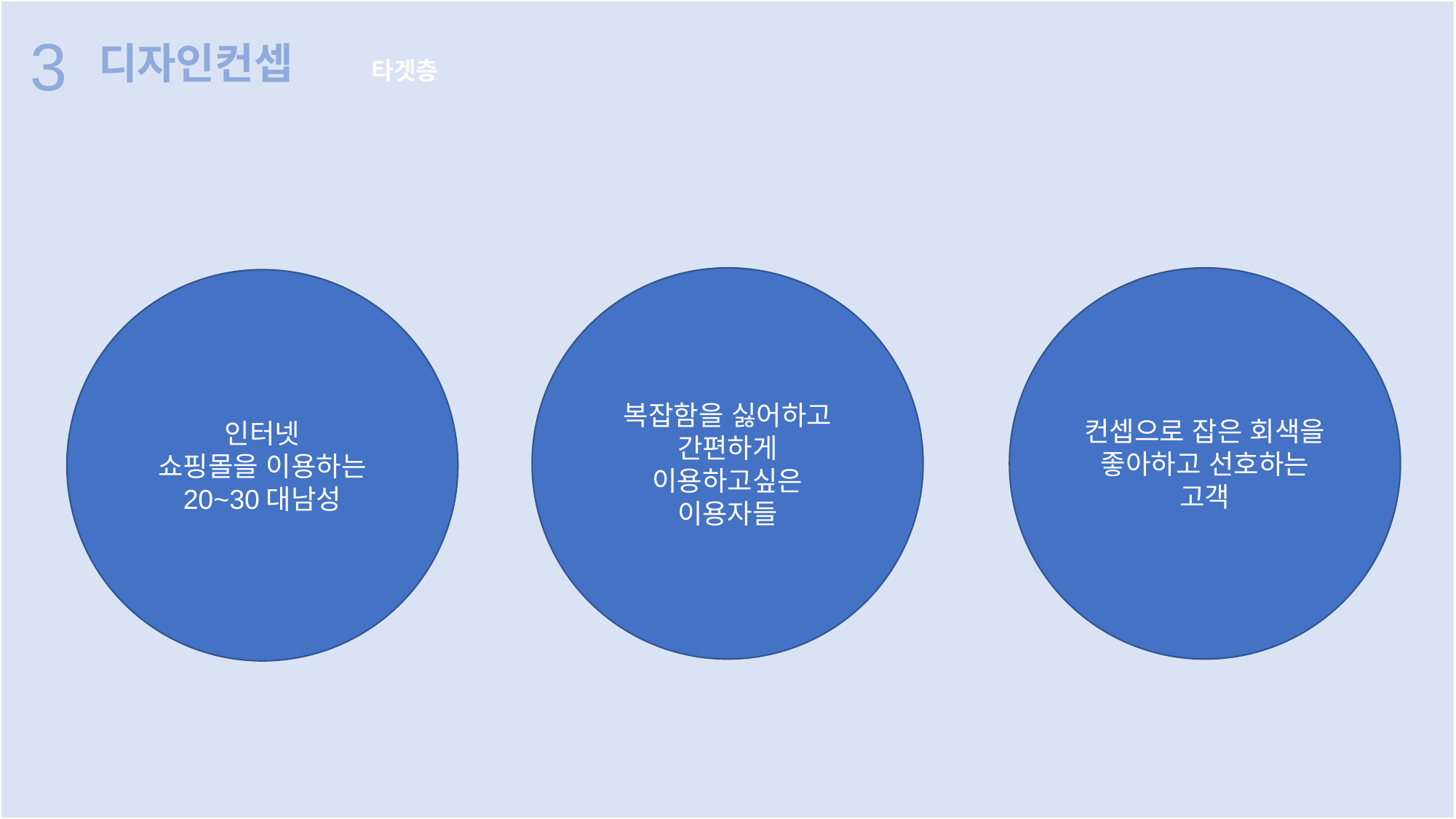

3
디자인컨셉
  타겟층
복잡함을 싫어하고 간편하게 이용하고싶은 이용자들
컨셉으로 잡은 회색을 좋아하고 선호하는 고객
인터넷
쇼핑몰을 이용하는 20~30대남성